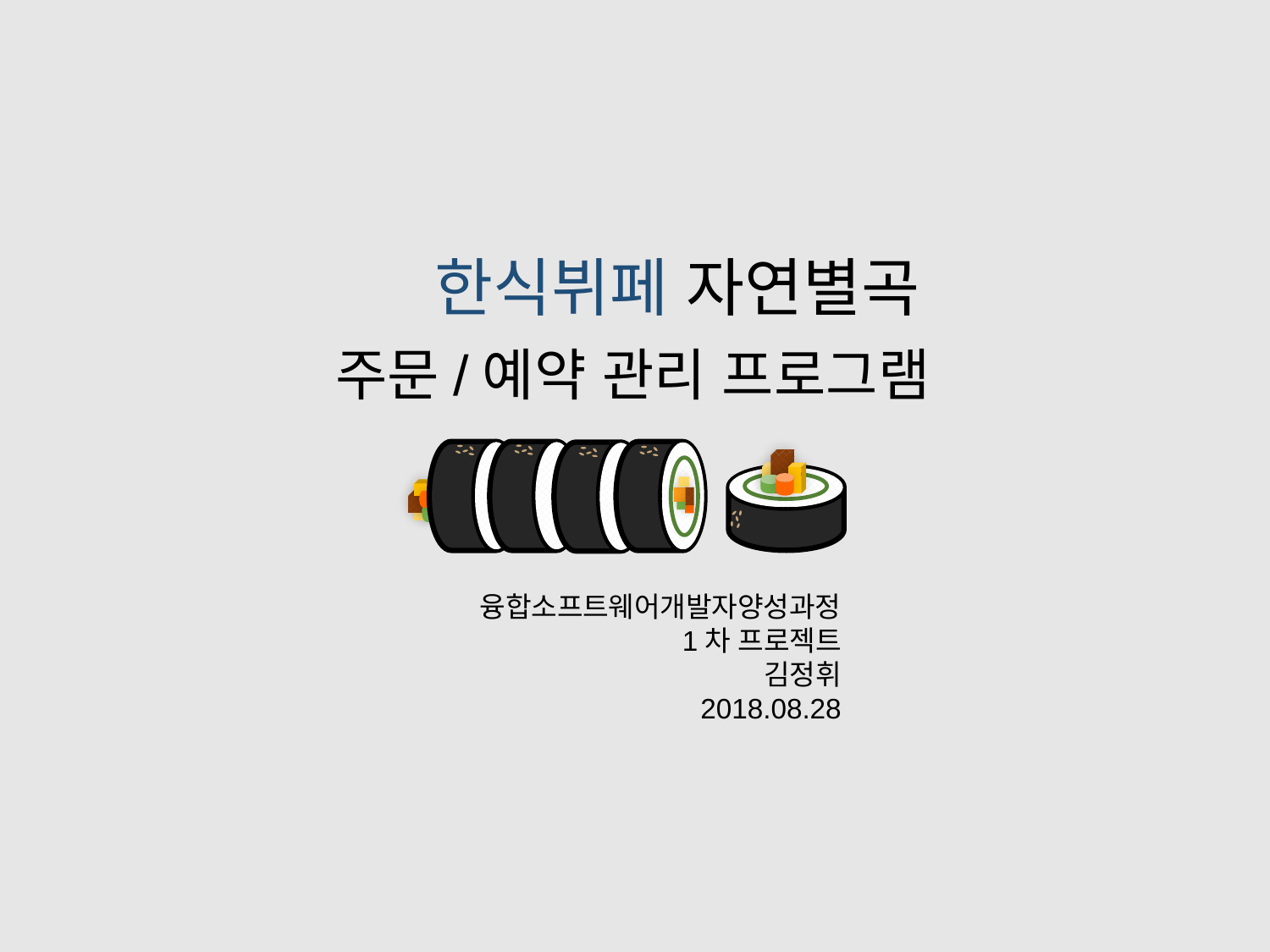

한식뷔페 자연별곡
주문/예약 관리 프로그램
융합소프트웨어개발자양성과정
1차 프로젝트
김정휘
2018.08.28